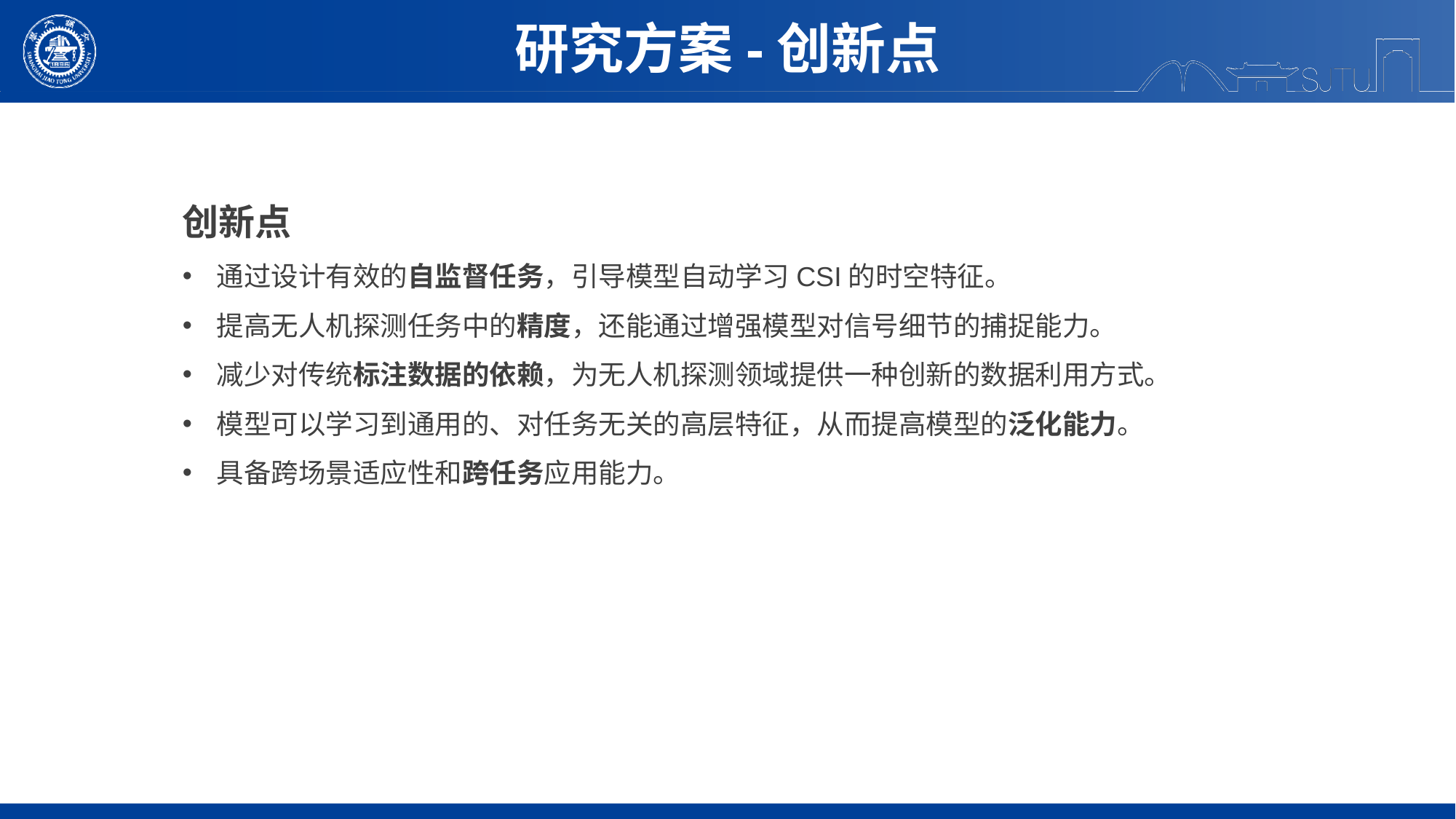

研究方案-创新点
创新点
通过设计有效的自监督任务，引导模型自动学习CSI的时空特征。
提高无人机探测任务中的精度，还能通过增强模型对信号细节的捕捉能力。
减少对传统标注数据的依赖，为无人机探测领域提供一种创新的数据利用方式。
模型可以学习到通用的、对任务无关的高层特征，从而提高模型的泛化能力。
具备跨场景适应性和跨任务应用能力。